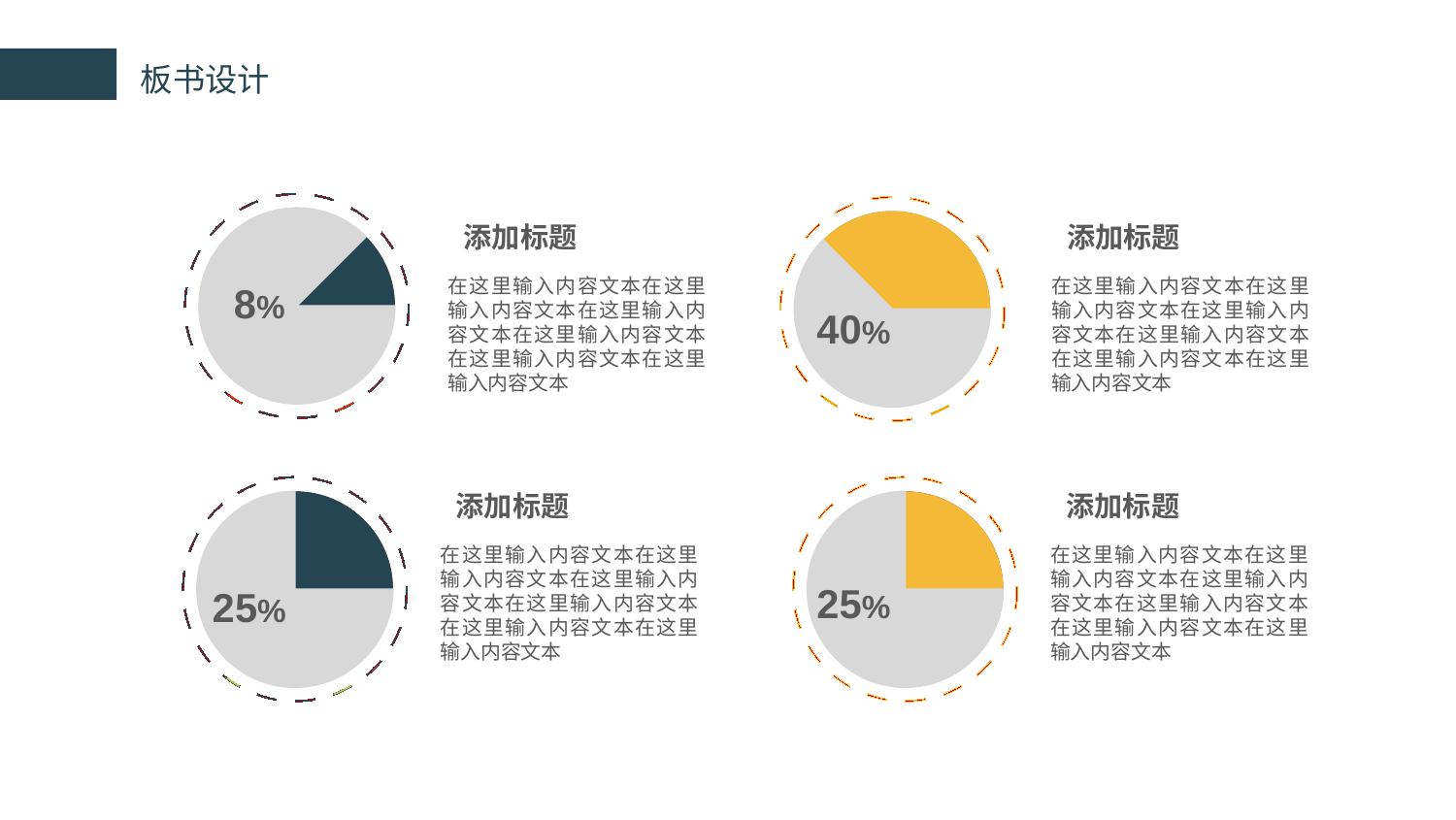

8%

40%

添加标题
添加标题
在这里输入内容文本在这里输入内容文本在这里输入内容文本在这里输入内容文本在这里输入内容文本在这里输入内容文本
在这里输入内容文本在这里输入内容文本在这里输入内容文本在这里输入内容文本在这里输入内容文本在这里输入内容文本

25%

25%
添加标题
添加标题
在这里输入内容文本在这里输入内容文本在这里输入内容文本在这里输入内容文本在这里输入内容文本在这里输入内容文本
在这里输入内容文本在这里输入内容文本在这里输入内容文本在这里输入内容文本在这里输入内容文本在这里输入内容文本